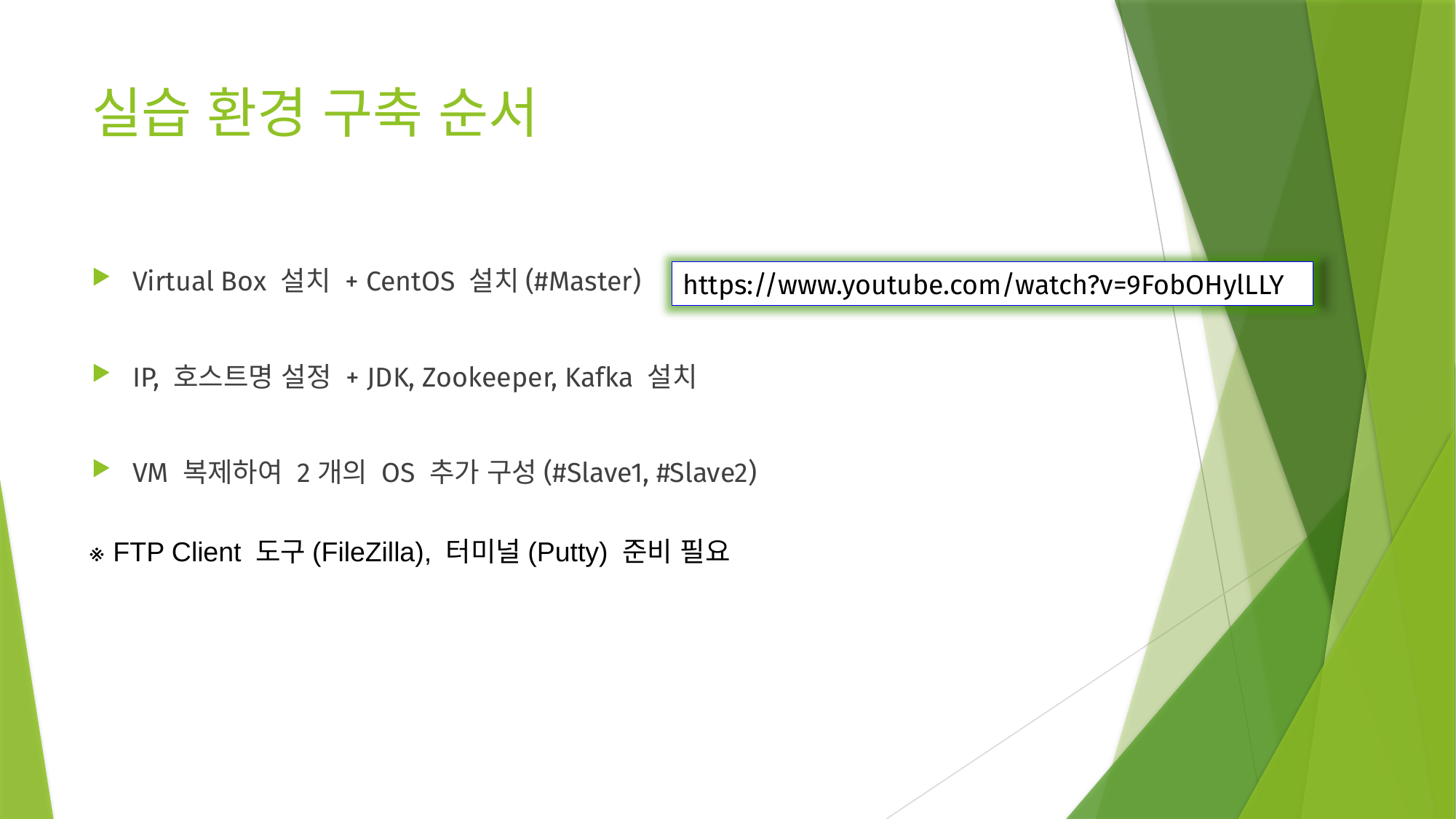

# 실습 환경 구축 순서
Virtual Box 설치 + CentOS 설치(#Master)

IP, 호스트명 설정 + JDK, Zookeeper, Kafka 설치

VM 복제하여 2개의 OS 추가 구성(#Slave1, #Slave2)
https://www.youtube.com/watch?v=9FobOHylLLY
※ FTP Client 도구(FileZilla), 터미널(Putty) 준비 필요